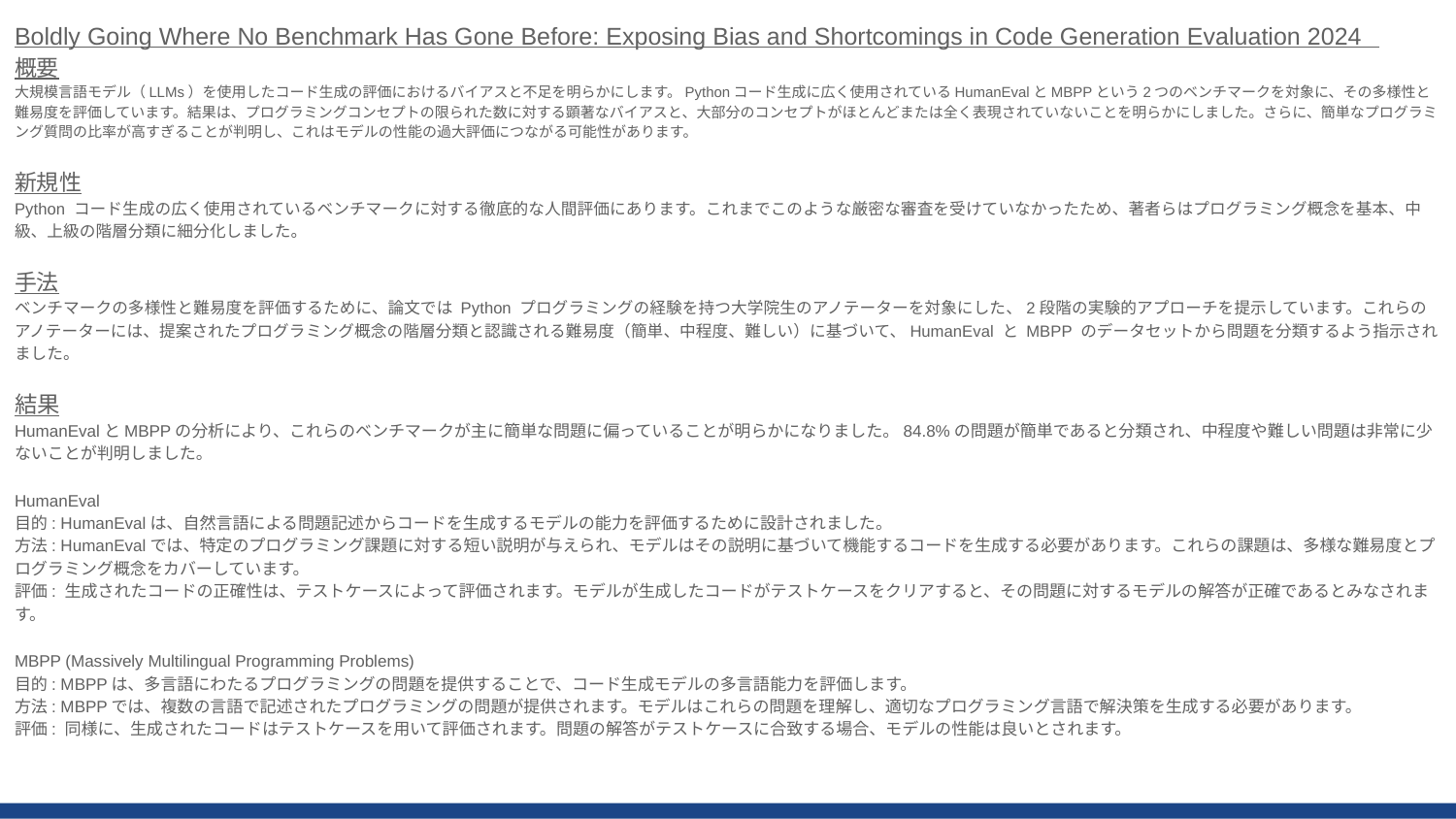

Boldly Going Where No Benchmark Has Gone Before: Exposing Bias and Shortcomings in Code Generation Evaluation 2024
概要
大規模言語モデル（LLMs）を使用したコード生成の評価におけるバイアスと不足を明らかにします。Pythonコード生成に広く使用されているHumanEvalとMBPPという2つのベンチマークを対象に、その多様性と難易度を評価しています。結果は、プログラミングコンセプトの限られた数に対する顕著なバイアスと、大部分のコンセプトがほとんどまたは全く表現されていないことを明らかにしました。さらに、簡単なプログラミング質問の比率が高すぎることが判明し、これはモデルの性能の過大評価につながる可能性があります。
新規性
Python コード生成の広く使用されているベンチマークに対する徹底的な人間評価にあります。これまでこのような厳密な審査を受けていなかったため、著者らはプログラミング概念を基本、中級、上級の階層分類に細分化しました。
手法
ベンチマークの多様性と難易度を評価するために、論文では Python プログラミングの経験を持つ大学院生のアノテーターを対象にした、2段階の実験的アプローチを提示しています。これらのアノテーターには、提案されたプログラミング概念の階層分類と認識される難易度（簡単、中程度、難しい）に基づいて、HumanEval と MBPP のデータセットから問題を分類するよう指示されました。
結果
HumanEvalとMBPPの分析により、これらのベンチマークが主に簡単な問題に偏っていることが明らかになりました。84.8%の問題が簡単であると分類され、中程度や難しい問題は非常に少ないことが判明しました。
HumanEval
目的: HumanEvalは、自然言語による問題記述からコードを生成するモデルの能力を評価するために設計されました。
方法: HumanEvalでは、特定のプログラミング課題に対する短い説明が与えられ、モデルはその説明に基づいて機能するコードを生成する必要があります。これらの課題は、多様な難易度とプログラミング概念をカバーしています。
評価: 生成されたコードの正確性は、テストケースによって評価されます。モデルが生成したコードがテストケースをクリアすると、その問題に対するモデルの解答が正確であるとみなされます。
MBPP (Massively Multilingual Programming Problems)
目的: MBPPは、多言語にわたるプログラミングの問題を提供することで、コード生成モデルの多言語能力を評価します。
方法: MBPPでは、複数の言語で記述されたプログラミングの問題が提供されます。モデルはこれらの問題を理解し、適切なプログラミング言語で解決策を生成する必要があります。
評価: 同様に、生成されたコードはテストケースを用いて評価されます。問題の解答がテストケースに合致する場合、モデルの性能は良いとされます。